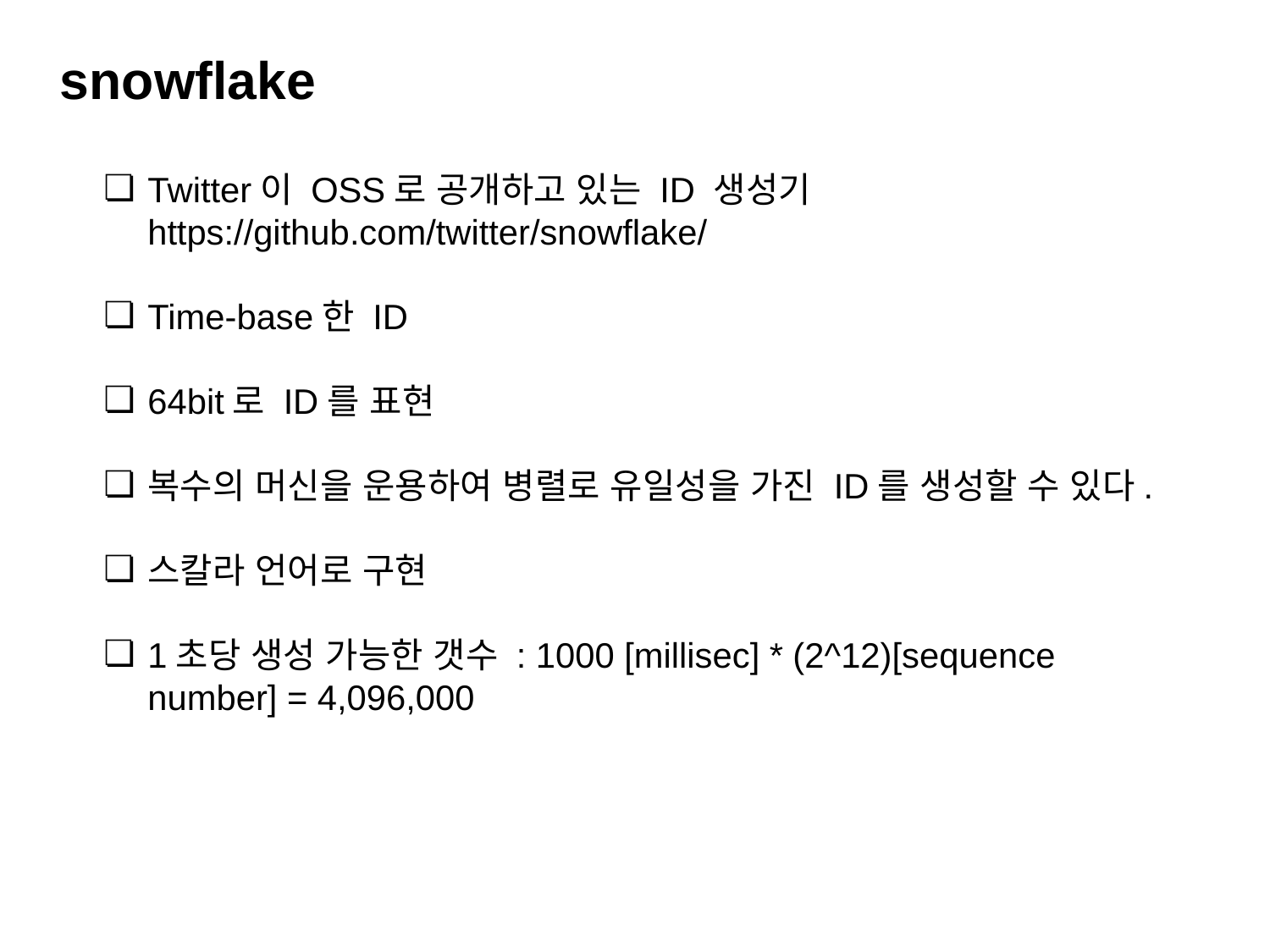

snowflake
Twitter이 OSS로 공개하고 있는 ID 생성기
https://github.com/twitter/snowﬂake/
Time-base한 ID
64bit로 ID를 표현
복수의 머신을 운용하여 병렬로 유일성을 가진 ID를 생성할 수 있다.
스칼라 언어로 구현
1초당 생성 가능한 갯수 : 1000 [millisec] * (2^12)[sequence number] = 4,096,000